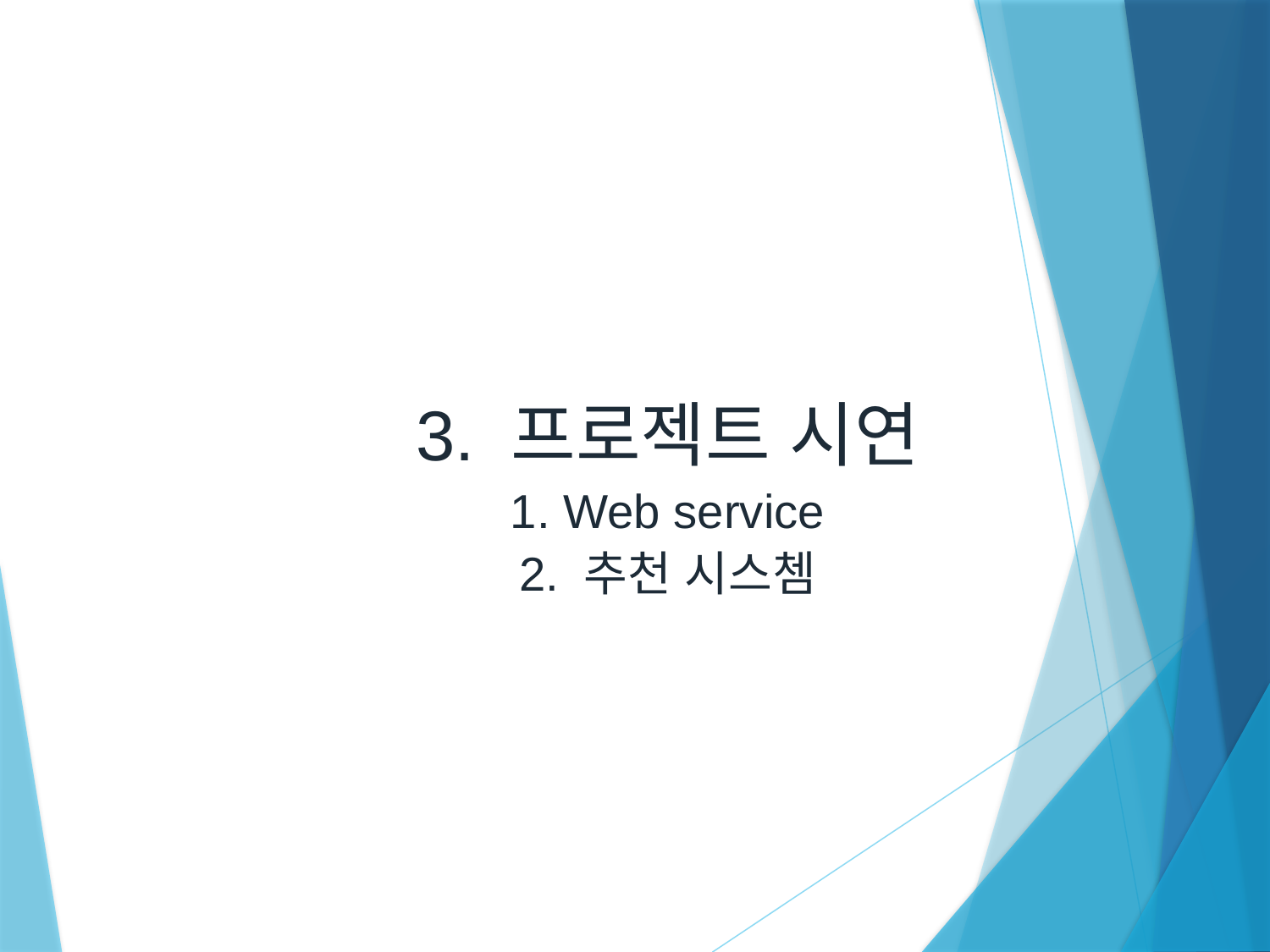

# 3. 프로젝트 시연 1. Web service 2. 추천 시스쳄